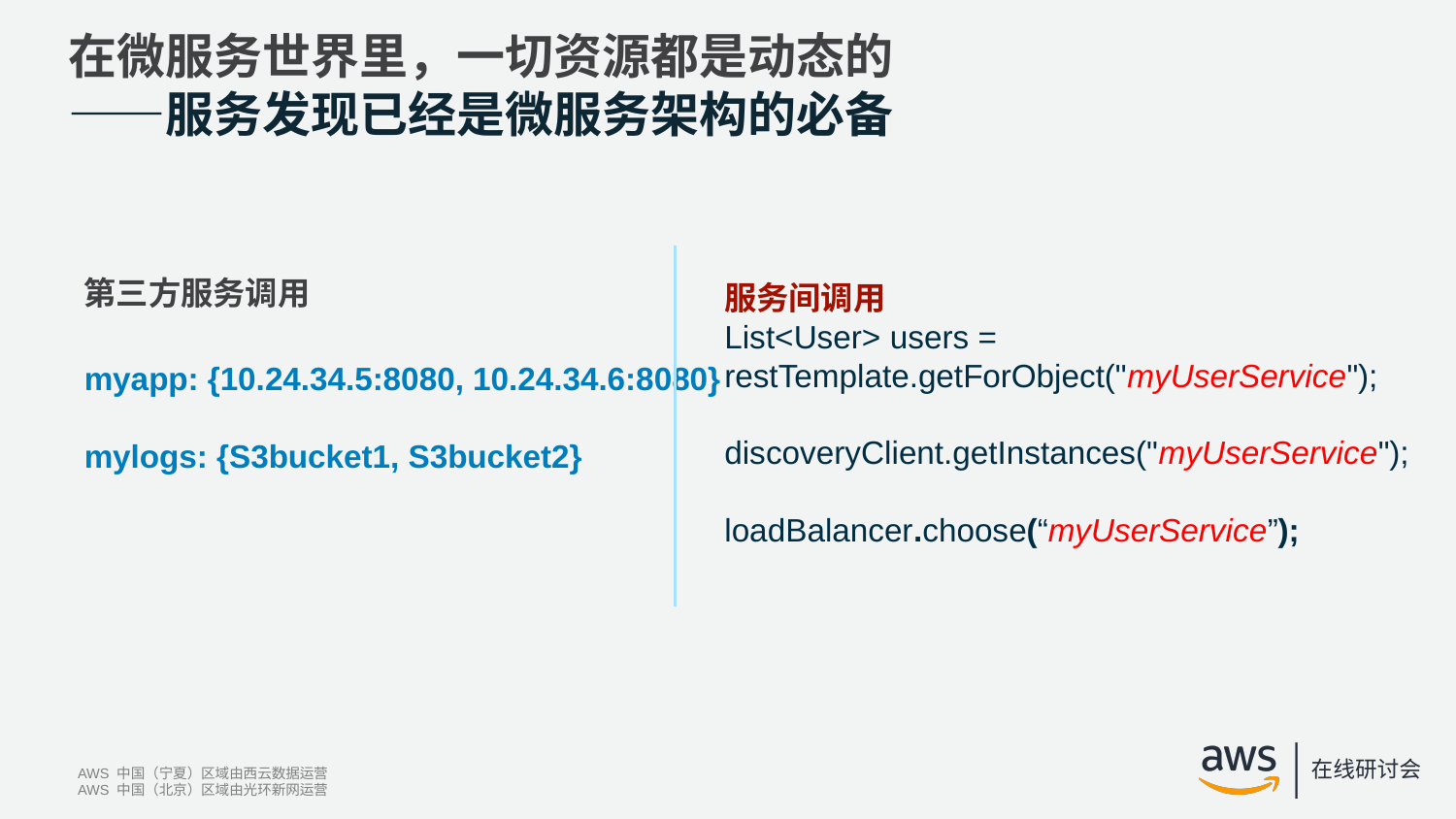

# 在微服务世界里，一切资源都是动态的 ——服务发现已经是微服务架构的必备
第三方服务调用
myapp: {10.24.34.5:8080, 10.24.34.6:8080}
mylogs: {S3bucket1, S3bucket2}
服务间调用
List<User> users =
restTemplate.getForObject("myUserService");

discoveryClient.getInstances("myUserService");

loadBalancer.choose(“myUserService”);